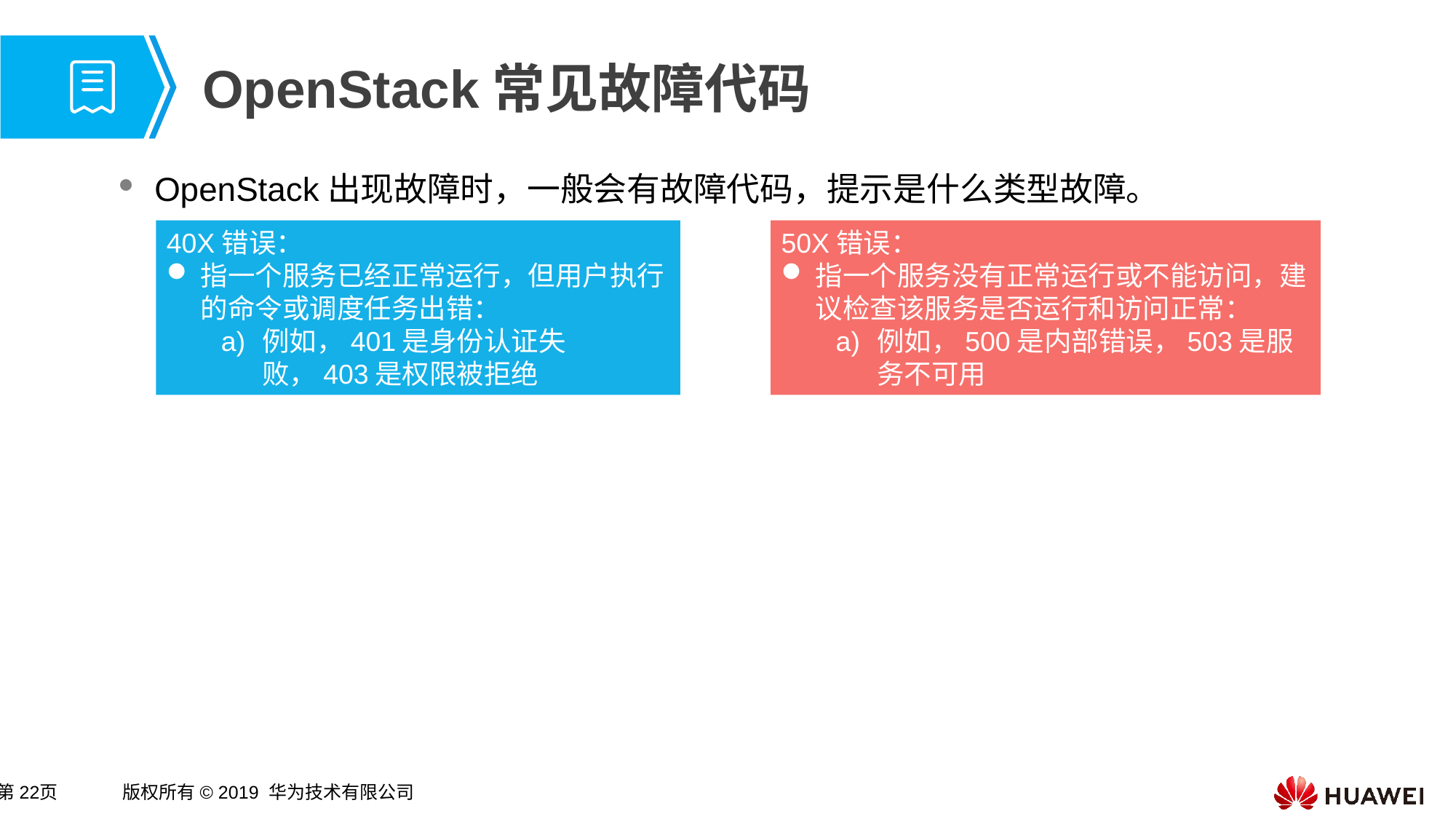

# OpenStack常见故障代码
OpenStack出现故障时，一般会有故障代码，提示是什么类型故障。
40X错误：
指一个服务已经正常运行，但用户执行的命令或调度任务出错：
例如，401是身份认证失败，403是权限被拒绝
50X错误：
指一个服务没有正常运行或不能访问，建议检查该服务是否运行和访问正常：
例如，500是内部错误，503是服务不可用